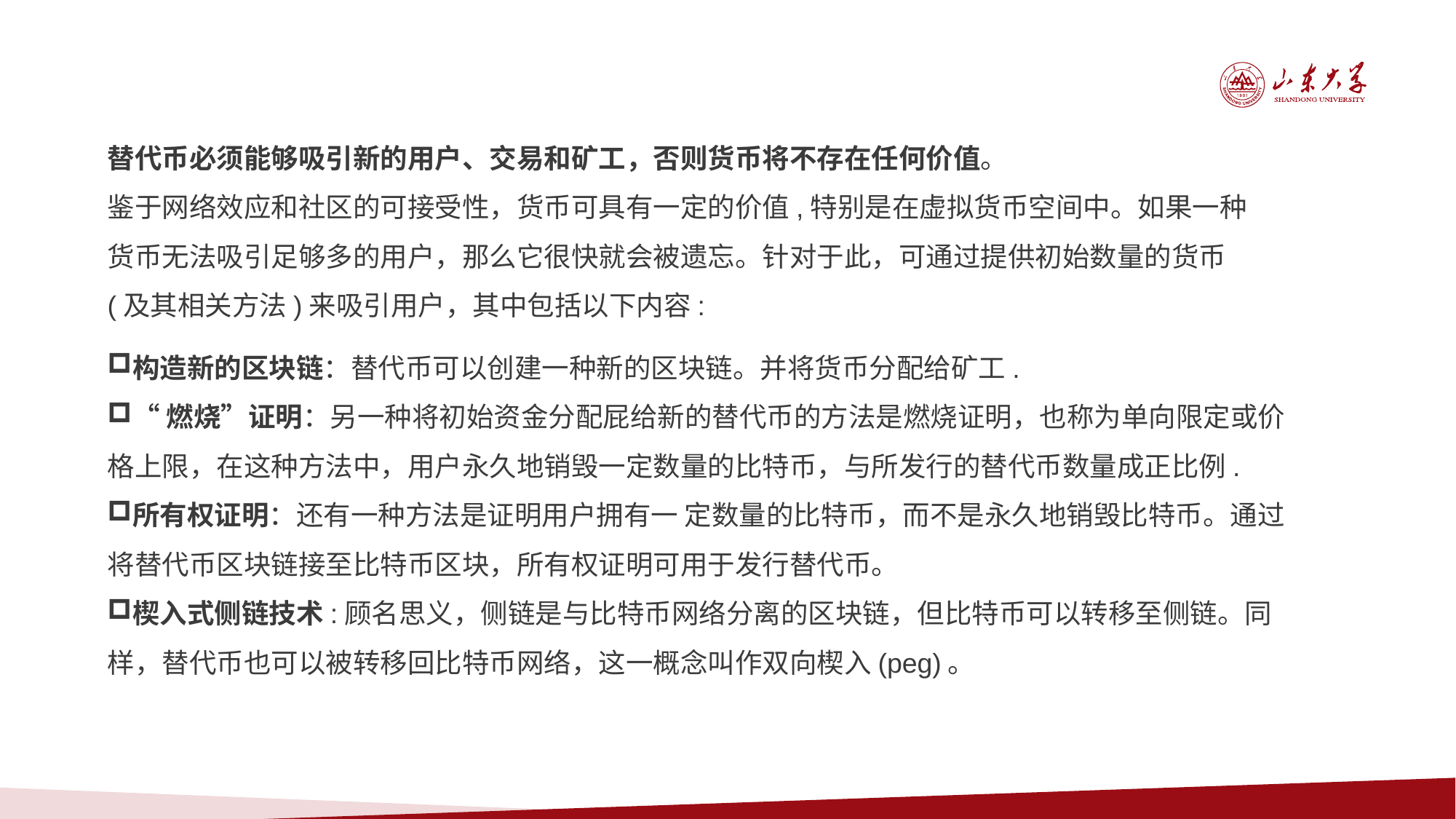

替代币必须能够吸引新的用户、交易和矿工，否则货币将不存在任何价值。
鉴于网络效应和社区的可接受性，货币可具有一定的价值,特别是在虚拟货币空间中。如果一种货币无法吸引足够多的用户，那么它很快就会被遗忘。针对于此，可通过提供初始数量的货币(及其相关方法)来吸引用户，其中包括以下内容:
构造新的区块链：替代币可以创建一种新的区块链。并将货币分配给矿工.
“燃烧”证明：另一种将初始资金分配屁给新的替代币的方法是燃烧证明，也称为单向限定或价格上限，在这种方法中，用户永久地销毁一定数量的比特币，与所发行的替代币数量成正比例.
所有权证明：还有一种方法是证明用户拥有一 定数量的比特币，而不是永久地销毁比特币。通过将替代币区块链接至比特币区块，所有权证明可用于发行替代币。
楔入式侧链技术:顾名思义，侧链是与比特币网络分离的区块链，但比特币可以转移至侧链。同样，替代币也可以被转移回比特币网络，这一概念叫作双向楔入(peg)。